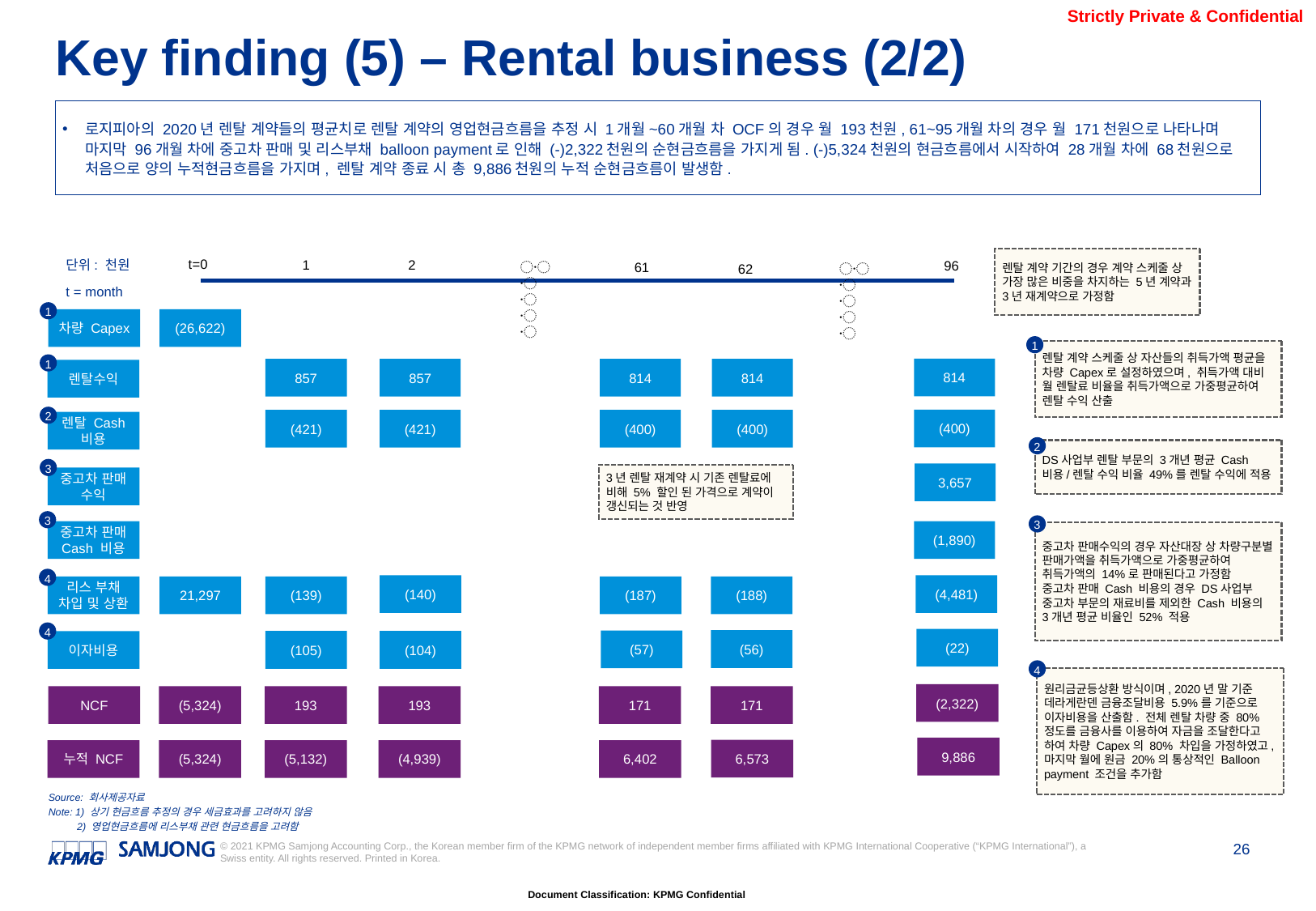

Key finding (5) – Rental business (2/2)
로지피아의 2020년 렌탈 계약들의 평균치로 렌탈 계약의 영업현금흐름을 추정 시 1개월~60개월 차 OCF의 경우 월 193천원, 61~95개월 차의 경우 월 171천원으로 나타나며 마지막 96개월 차에 중고차 판매 및 리스부채 balloon payment로 인해 (-)2,322천원의 순현금흐름을 가지게 됨. (-)5,324천원의 현금흐름에서 시작하여 28개월 차에 68천원으로 처음으로 양의 누적현금흐름을 가지며, 렌탈 계약 종료 시 총 9,886천원의 누적 순현금흐름이 발생함.
렌탈 계약 기간의 경우 계약 스케줄 상 가장 많은 비중을 차지하는 5년 계약과 3년 재계약으로 가정함
단위: 천원
t = month
t=0
1
2
96
61
〮〮〮〮〮
〮〮〮〮〮
62
렌탈 계약 스케줄 상 자산들의 취득가액 평균을 차량 Capex로 설정하였으며, 취득가액 대비 월 렌탈료 비율을 취득가액으로 가중평균하여 렌탈 수익 산출
1
차량 Capex
(26,622)
1
DS사업부 렌탈 부문의 3개년 평균 Cash 비용/렌탈 수익 비율 49%를 렌탈 수익에 적용
1
814
814
857
814
857
렌탈수익
3년 렌탈 재계약 시 기존 렌탈료에 비해 5% 할인 된 가격으로 계약이 갱신되는 것 반영
2
(400)
(400)
(421)
(400)
(421)
렌탈 Cash 비용
2
중고차 판매수익의 경우 자산대장 상 차량구분별 판매가액을 취득가액으로 가중평균하여 취득가액의 14%로 판매된다고 가정함
중고차 판매 Cash 비용의 경우 DS사업부 중고차 부문의 재료비를 제외한 Cash 비용의 3개년 평균 비율인 52% 적용
3
3,657
중고차 판매 수익
3
3
중고차 판매 Cash 비용
(1,890)
4
(4,481)
(140)
(188)
(187)
리스 부채 차입 및 상환
21,297
(139)
원리금균등상환 방식이며, 2020년 말 기준 데라게란덴 금융조달비용 5.9%를 기준으로 이자비용을 산출함. 전체 렌탈 차량 중 80% 정도를 금융사를 이용하여 자금을 조달한다고 하여 차량 Capex의 80% 차입을 가정하였고, 마지막 월에 원금 20%의 통상적인 Balloon payment 조건을 추가함
4
(22)
(56)
(57)
(104)
(105)
이자비용
4
(2,322)
171
171
193
193
(5,324)
NCF
9,886
6,573
6,402
(4,939)
(5,324)
(5,132)
누적 NCF
Source: 회사제공자료
Note: 1) 상기 현금흐름 추정의 경우 세금효과를 고려하지 않음
          2) 영업현금흐름에 리스부채 관련 현금흐름을 고려함